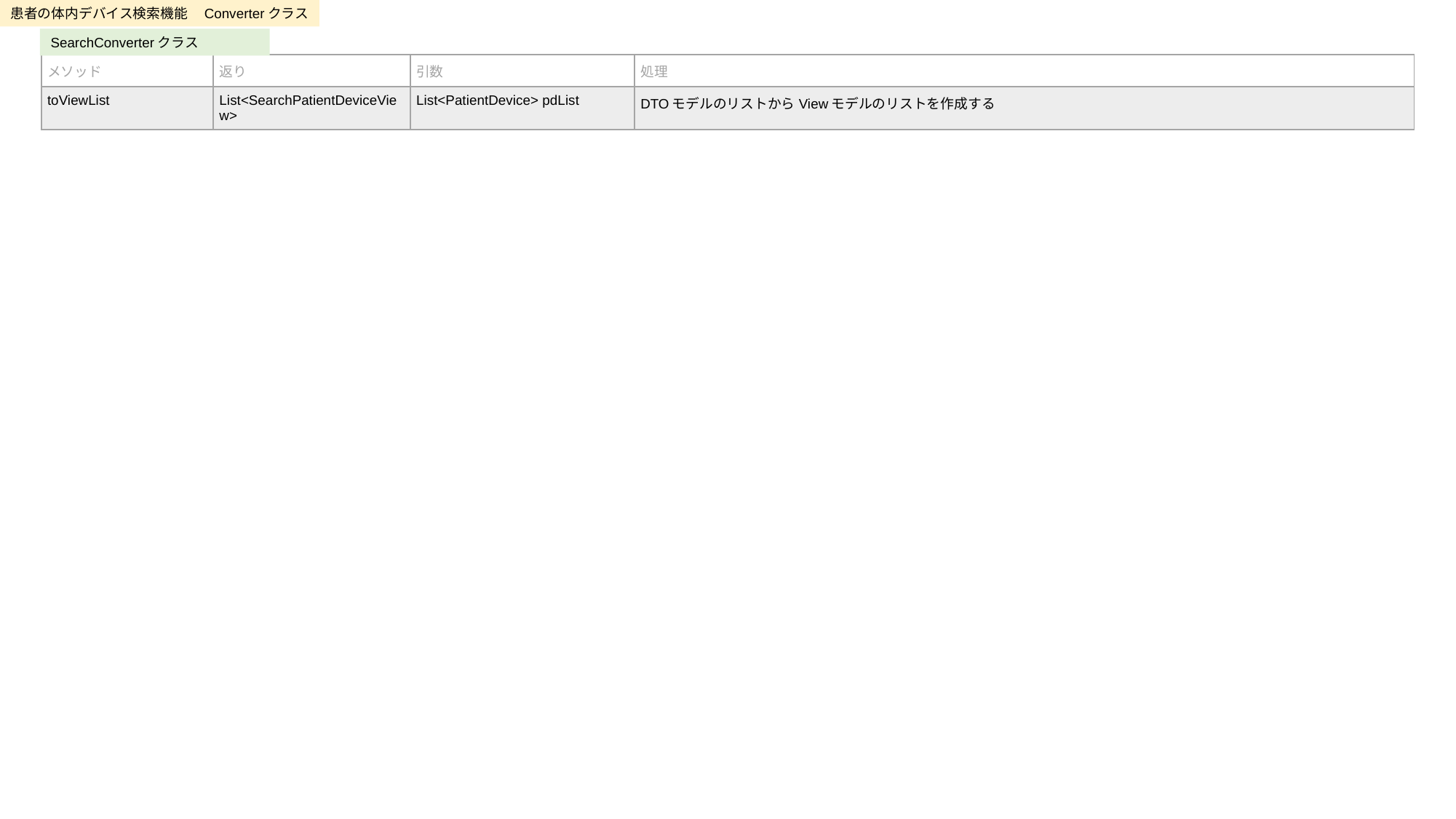

患者の体内デバイス検索機能　Converterクラス
SearchConverterクラス
| メソッド | 返り | 引数 | 処理 |
| --- | --- | --- | --- |
| toViewList | List<SearchPatientDeviceView> | List<PatientDevice> pdList | DTOモデルのリストからViewモデルのリストを作成する |